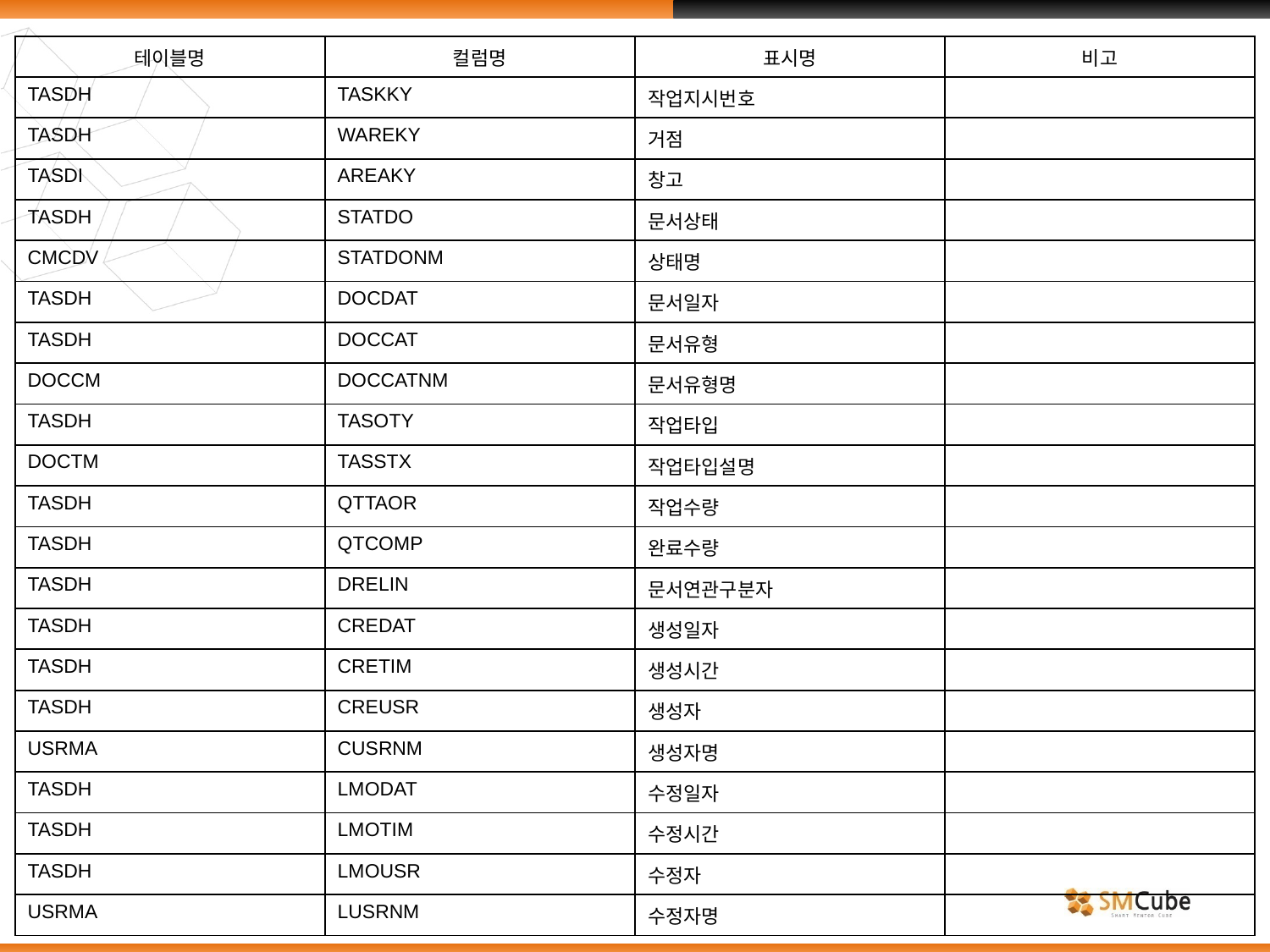

| 테이블명 | 컬럼명 | 표시명 | 비고 |
| --- | --- | --- | --- |
| TASDH | TASKKY | 작업지시번호 |  |
| TASDH | WAREKY | 거점 |  |
| TASDI | AREAKY | 창고 |  |
| TASDH | STATDO | 문서상태 |  |
| CMCDV | STATDONM | 상태명 |  |
| TASDH | DOCDAT | 문서일자 |  |
| TASDH | DOCCAT | 문서유형 |  |
| DOCCM | DOCCATNM | 문서유형명 |  |
| TASDH | TASOTY | 작업타입 |  |
| DOCTM | TASSTX | 작업타입설명 |  |
| TASDH | QTTAOR | 작업수량 |  |
| TASDH | QTCOMP | 완료수량 |  |
| TASDH | DRELIN | 문서연관구분자 |  |
| TASDH | CREDAT | 생성일자 |  |
| TASDH | CRETIM | 생성시간 |  |
| TASDH | CREUSR | 생성자 |  |
| USRMA | CUSRNM | 생성자명 |  |
| TASDH | LMODAT | 수정일자 |  |
| TASDH | LMOTIM | 수정시간 |  |
| TASDH | LMOUSR | 수정자 |  |
| USRMA | LUSRNM | 수정자명 |  |